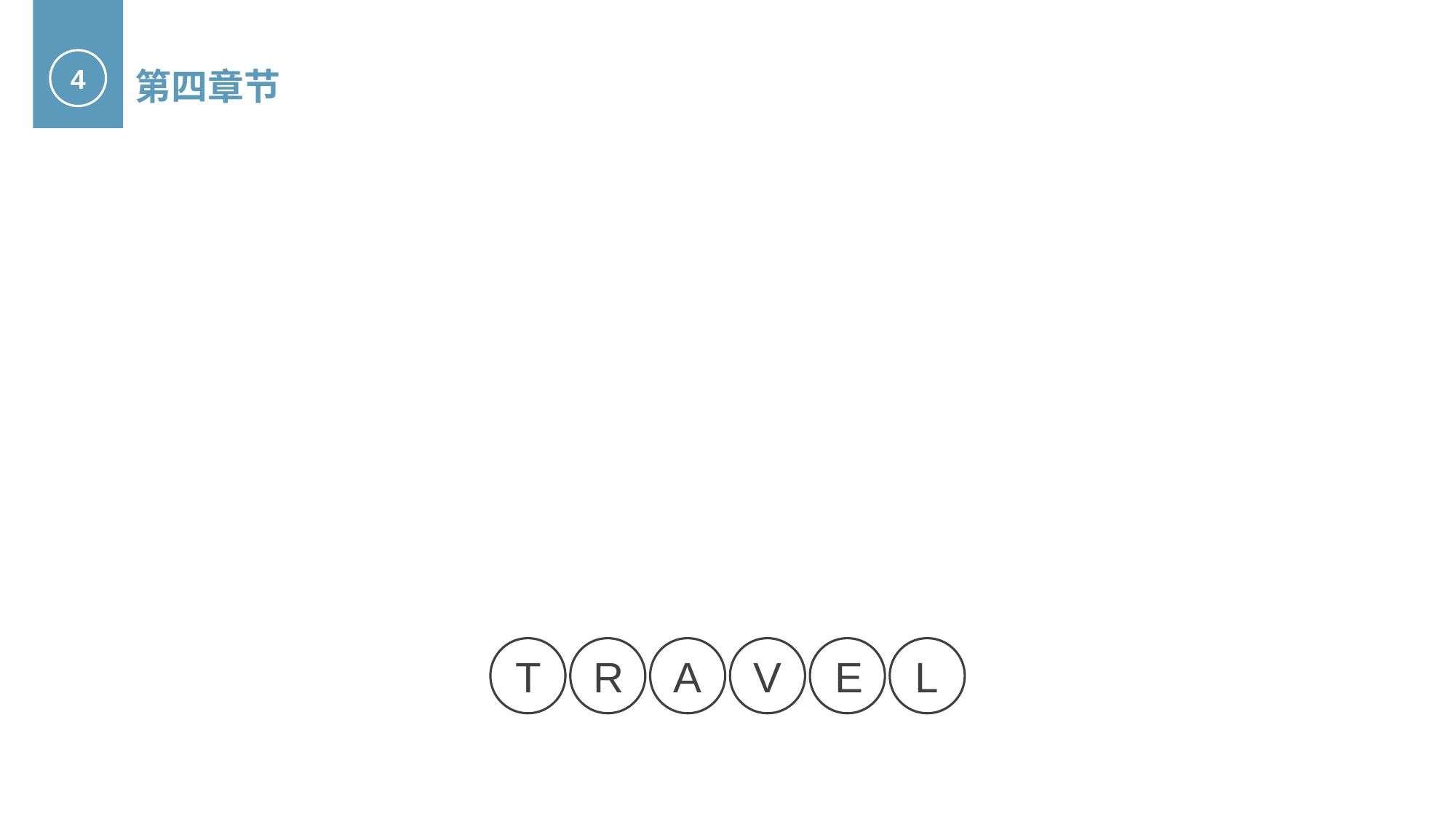

4
第四章节

T

R

A

V

E

L